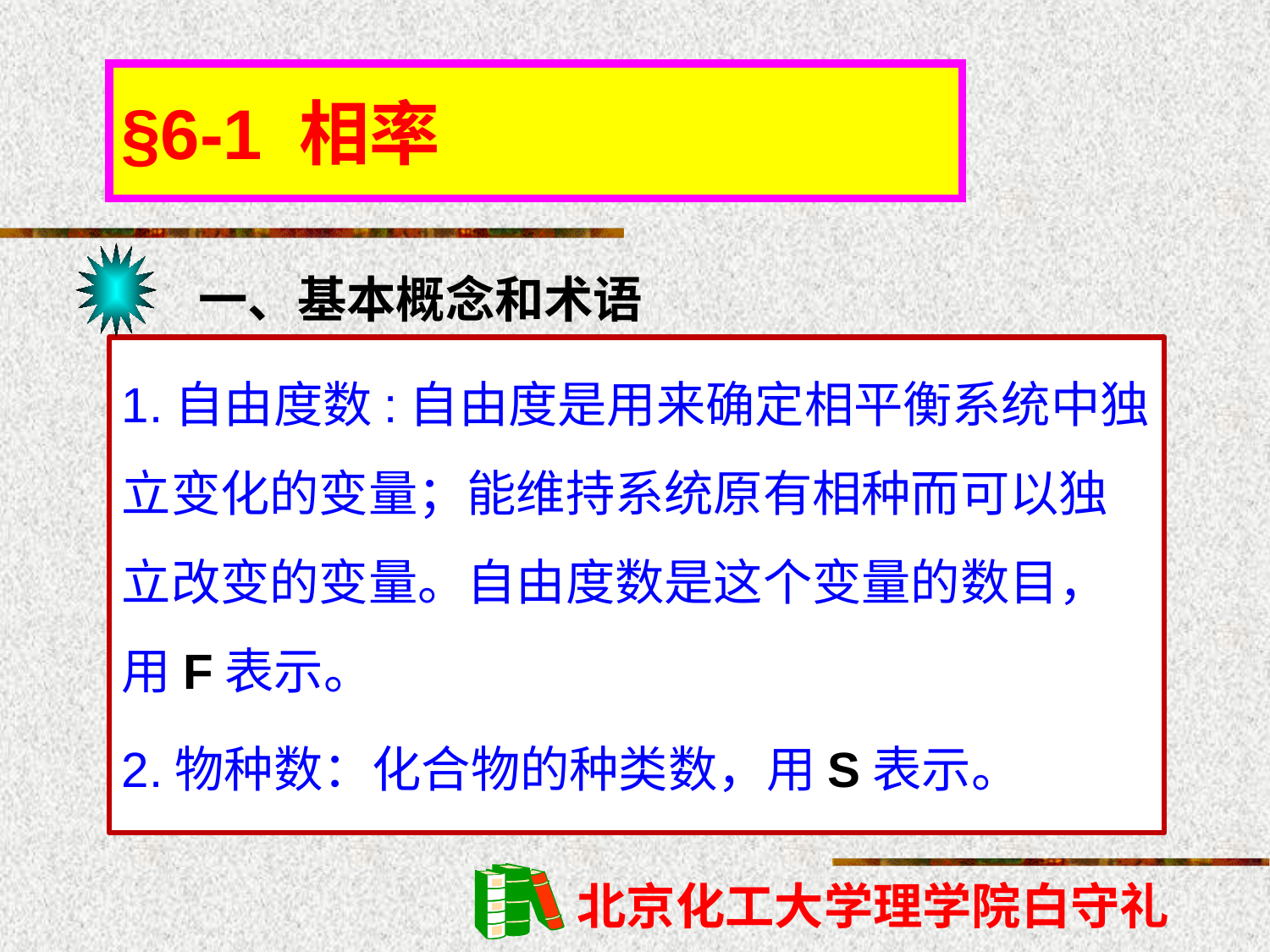

§6-1 相率

一、基本概念和术语
1.自由度数:自由度是用来确定相平衡系统中独立变化的变量；能维持系统原有相种而可以独立改变的变量。自由度数是这个变量的数目，用F表示。
2.物种数：化合物的种类数，用S表示。